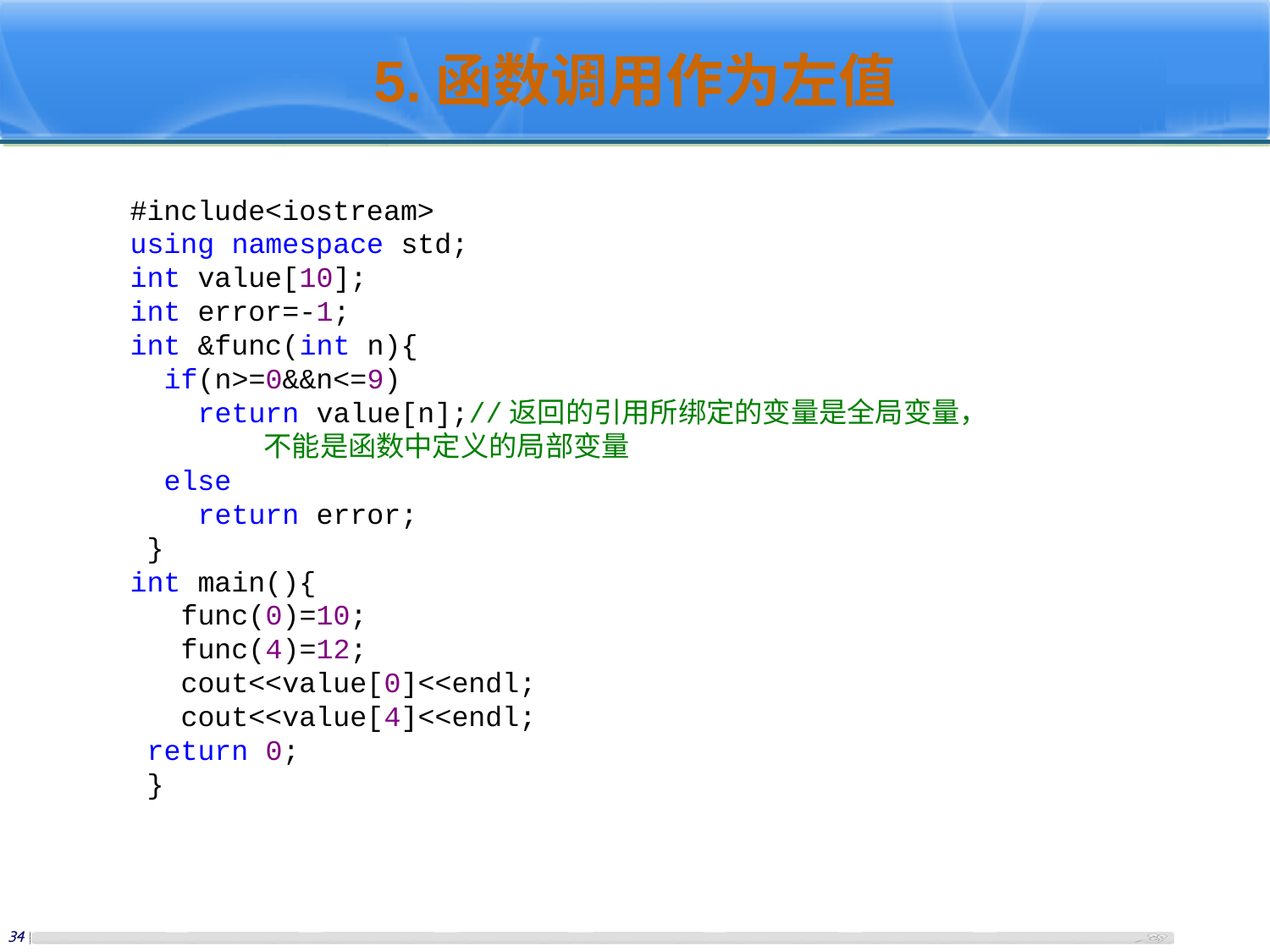

# 5.函数调用作为左值
#include<iostream>
using namespace std;
int value[10];
int error=-1;
int &func(int n){
  if(n>=0&&n<=9)
    return value[n];//返回的引用所绑定的变量是全局变量，
                    不能是函数中定义的局部变量
  else
    return error;
 }
int main(){
   func(0)=10;
   func(4)=12;
   cout<<value[0]<<endl;
   cout<<value[4]<<endl;
 return 0;
 }